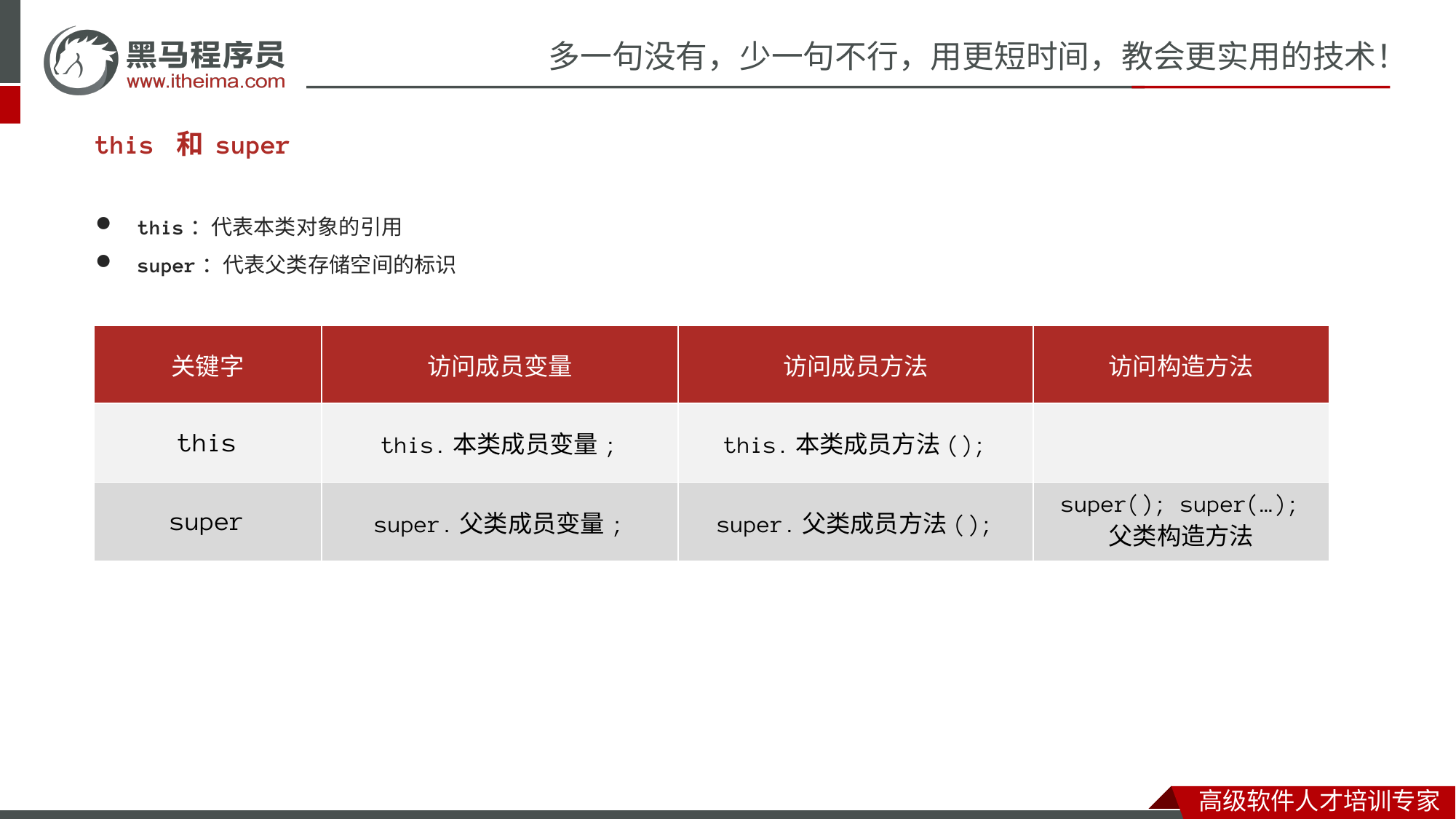

#
this 和 super
this：代表本类对象的引用
super：代表父类存储空间的标识
| 关键字 | 访问成员变量 | 访问成员方法 | 访问构造方法 |
| --- | --- | --- | --- |
| this | this.本类成员变量; | this.本类成员方法(); |  |
| super | super.父类成员变量; | super.父类成员方法(); | super(); super(…); 父类构造方法 |